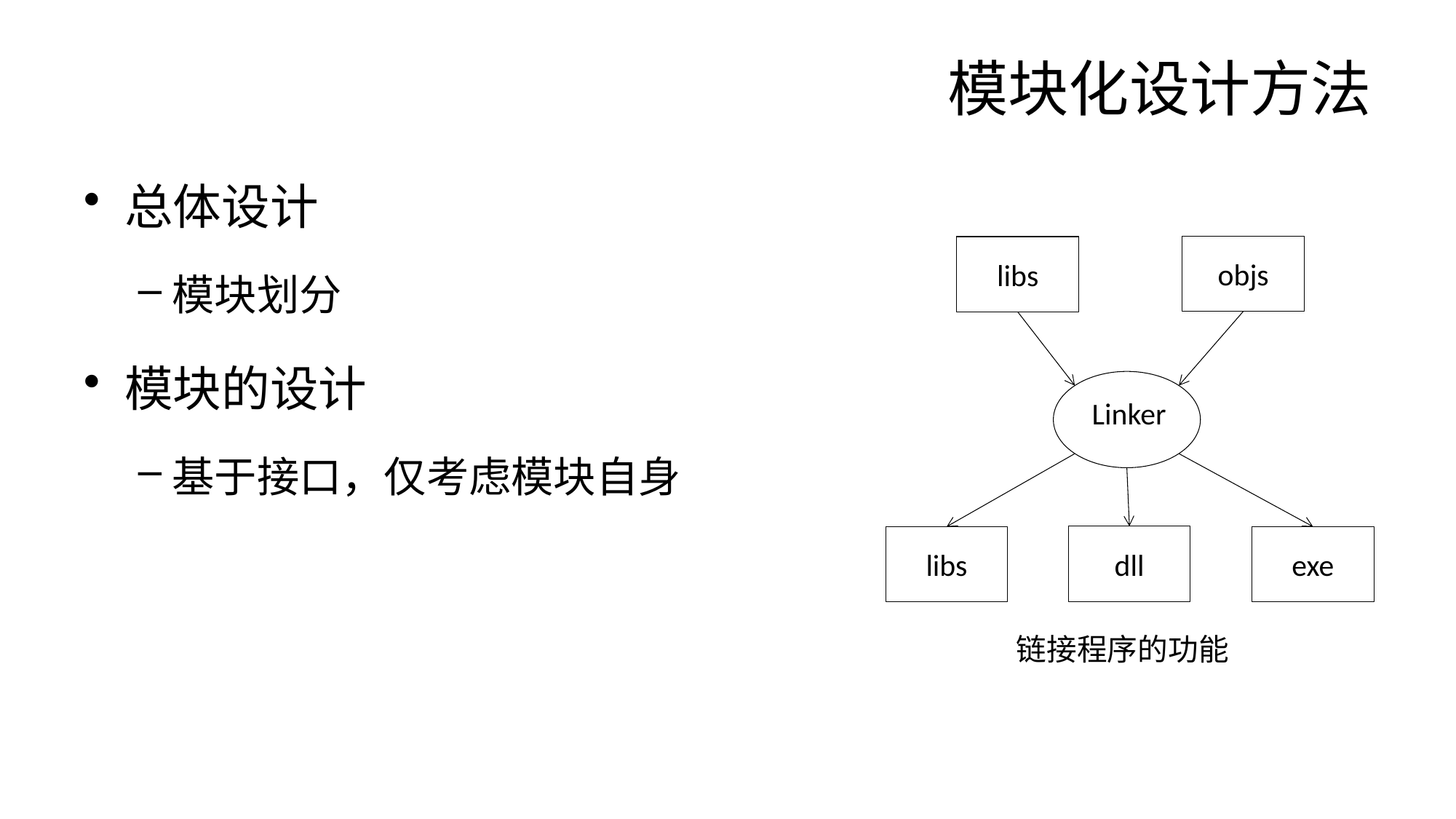

# 模块化设计方法
总体设计
模块划分
模块的设计
基于接口，仅考虑模块自身
objs
libs

Linker
dll
libs
exe
链接程序的功能